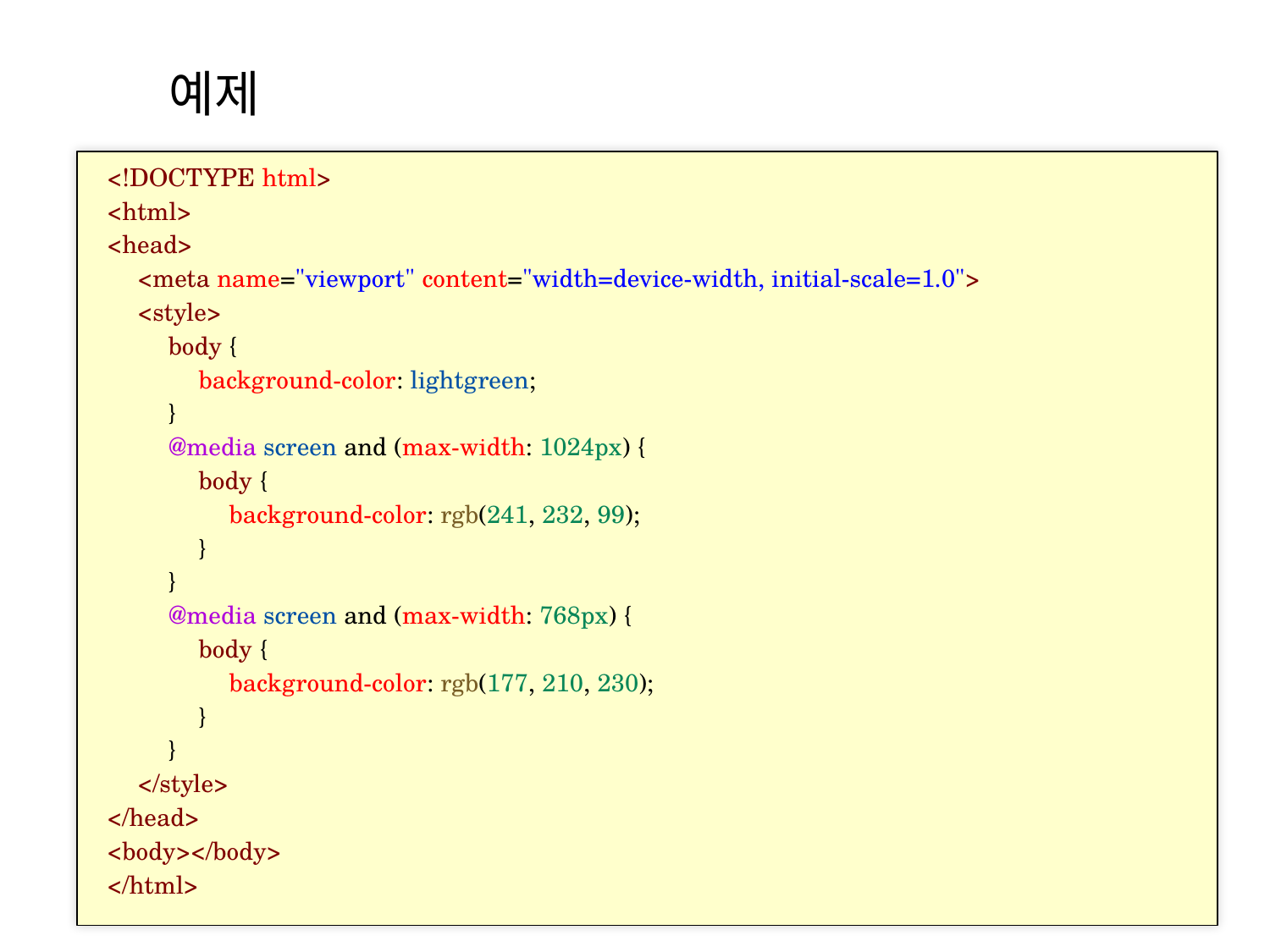

# 예제
<!DOCTYPE html>
<html>
<head>
    <meta name="viewport" content="width=device-width, initial-scale=1.0">
    <style>
        body {
            background-color: lightgreen;
        }
        @media screen and (max-width: 1024px) {
            body {
                background-color: rgb(241, 232, 99);
            }
        }
        @media screen and (max-width: 768px) {
            body {
                background-color: rgb(177, 210, 230);
            }
        }
    </style>
</head>
<body></body>
</html>